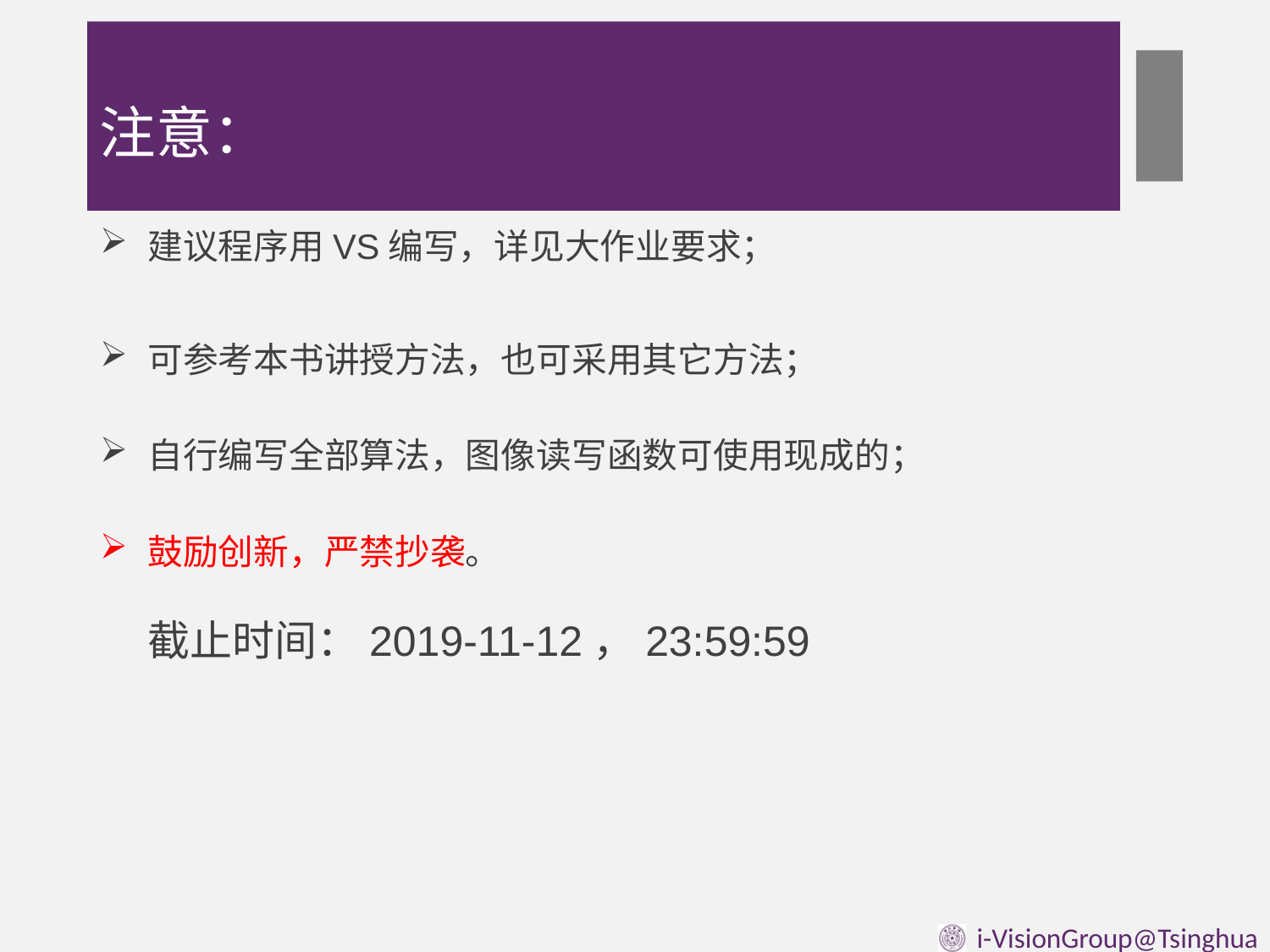

# 注意：
建议程序用VS编写，详见大作业要求；

可参考本书讲授方法，也可采用其它方法；

自行编写全部算法，图像读写函数可使用现成的；

鼓励创新，严禁抄袭。

截止时间：2019-11-12，23:59:59